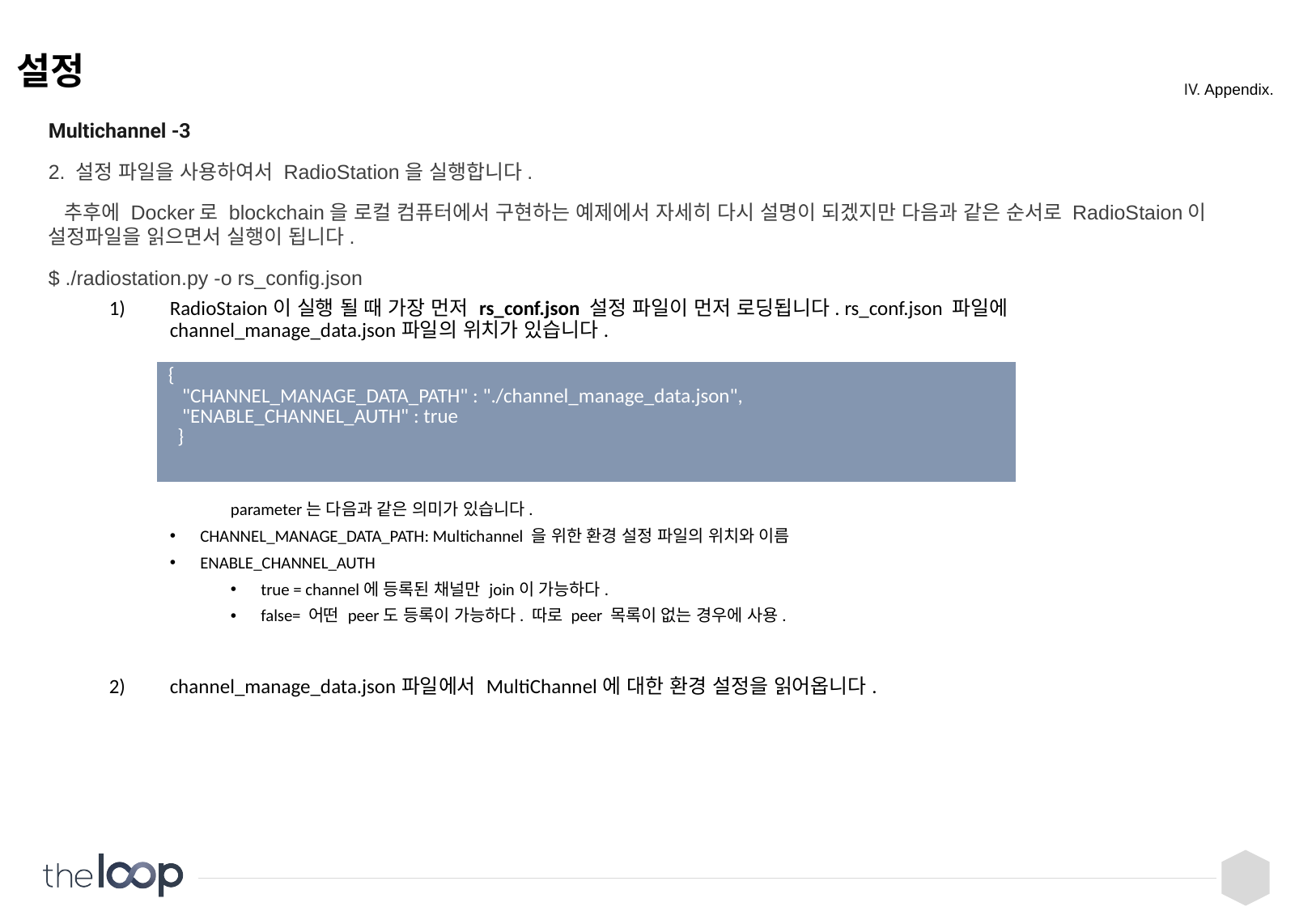

# 설정
IV. Appendix.
Multichannel -3
2. 설정 파일을 사용하여서 RadioStation을 실행합니다.
  추후에 Docker로 blockchain을 로컬 컴퓨터에서 구현하는 예제에서 자세히 다시 설명이 되겠지만 다음과 같은 순서로 RadioStaion이 설정파일을 읽으면서 실행이 됩니다.
$ ./radiostation.py -o rs_config.json
RadioStaion이 실행 될 때 가장 먼저 rs_conf.json 설정 파일이 먼저 로딩됩니다. rs_conf.json 파일에 channel_manage_data.json파일의 위치가 있습니다.

	parameter는 다음과 같은 의미가 있습니다.
CHANNEL_MANAGE_DATA_PATH: Multichannel 을 위한 환경 설정 파일의 위치와 이름
ENABLE_CHANNEL_AUTH
true = channel에 등록된 채널만 join이 가능하다.
false= 어떤 peer도 등록이 가능하다. 따로 peer 목록이 없는 경우에 사용.

channel_manage_data.json파일에서 MultiChannel에 대한 환경 설정을 읽어옵니다.
| { "CHANNEL\_MANAGE\_DATA\_PATH" : "./channel\_manage\_data.json", "ENABLE\_CHANNEL\_AUTH" : true } |
| --- |